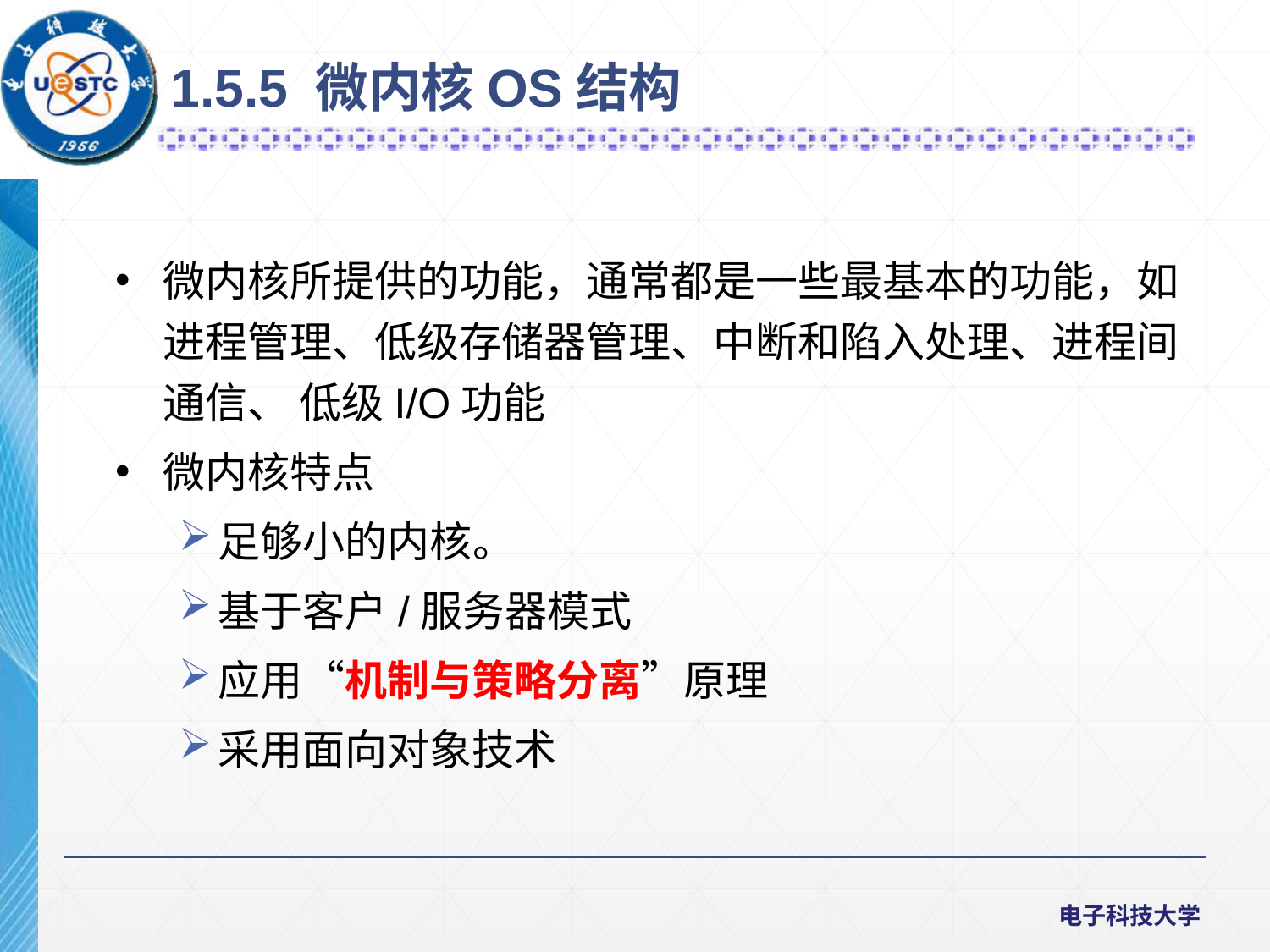

1.5.5 微内核OS结构
微内核所提供的功能，通常都是一些最基本的功能，如进程管理、低级存储器管理、中断和陷入处理、进程间通信、 低级I/O功能
微内核特点
足够小的内核。
基于客户/服务器模式
应用“机制与策略分离”原理
采用面向对象技术